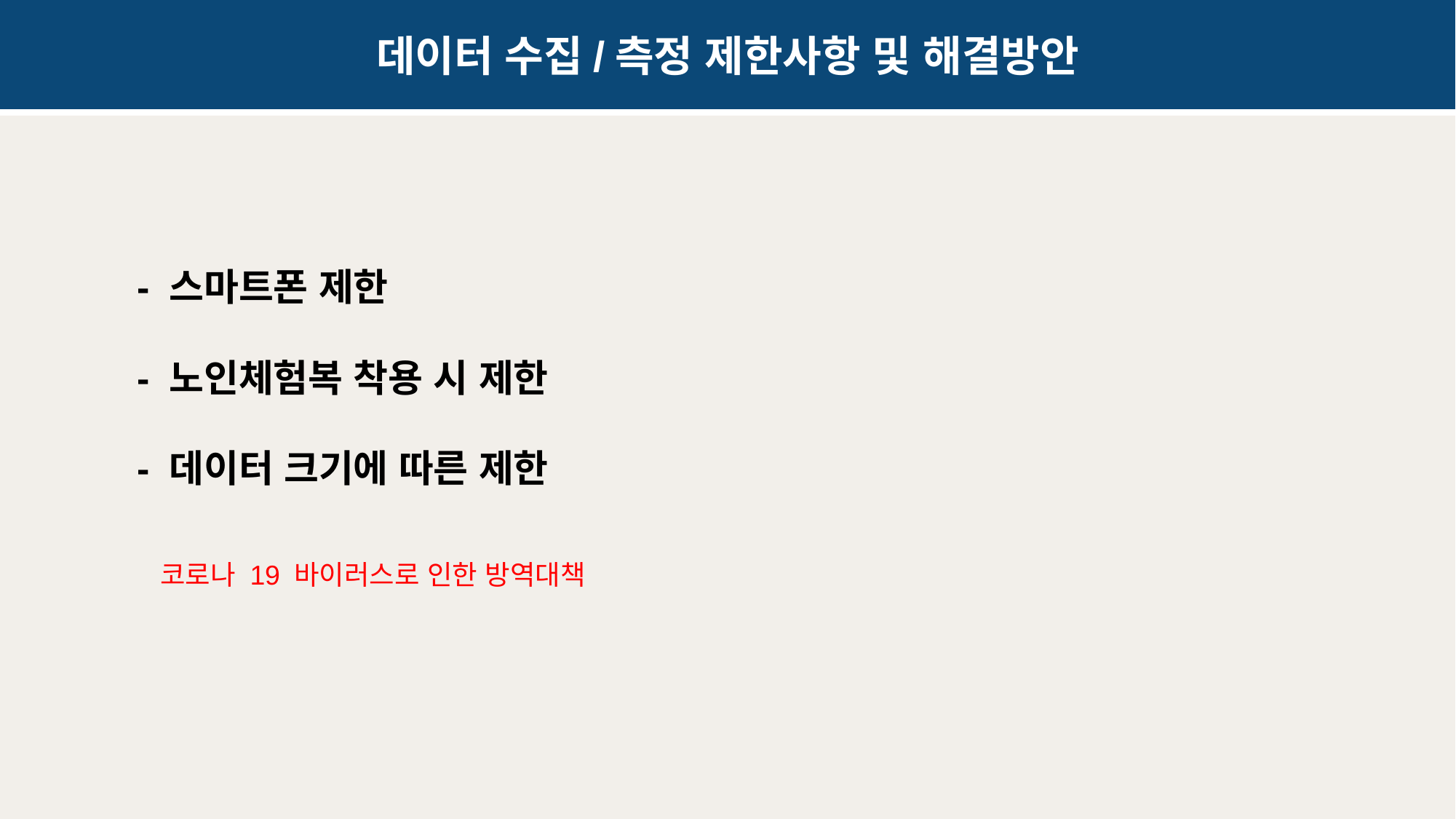

데이터 수집/측정 제한사항 및 해결방안
- 스마트폰 제한

- 노인체험복 착용 시 제한

- 데이터 크기에 따른 제한
코로나 19 바이러스로 인한 방역대책